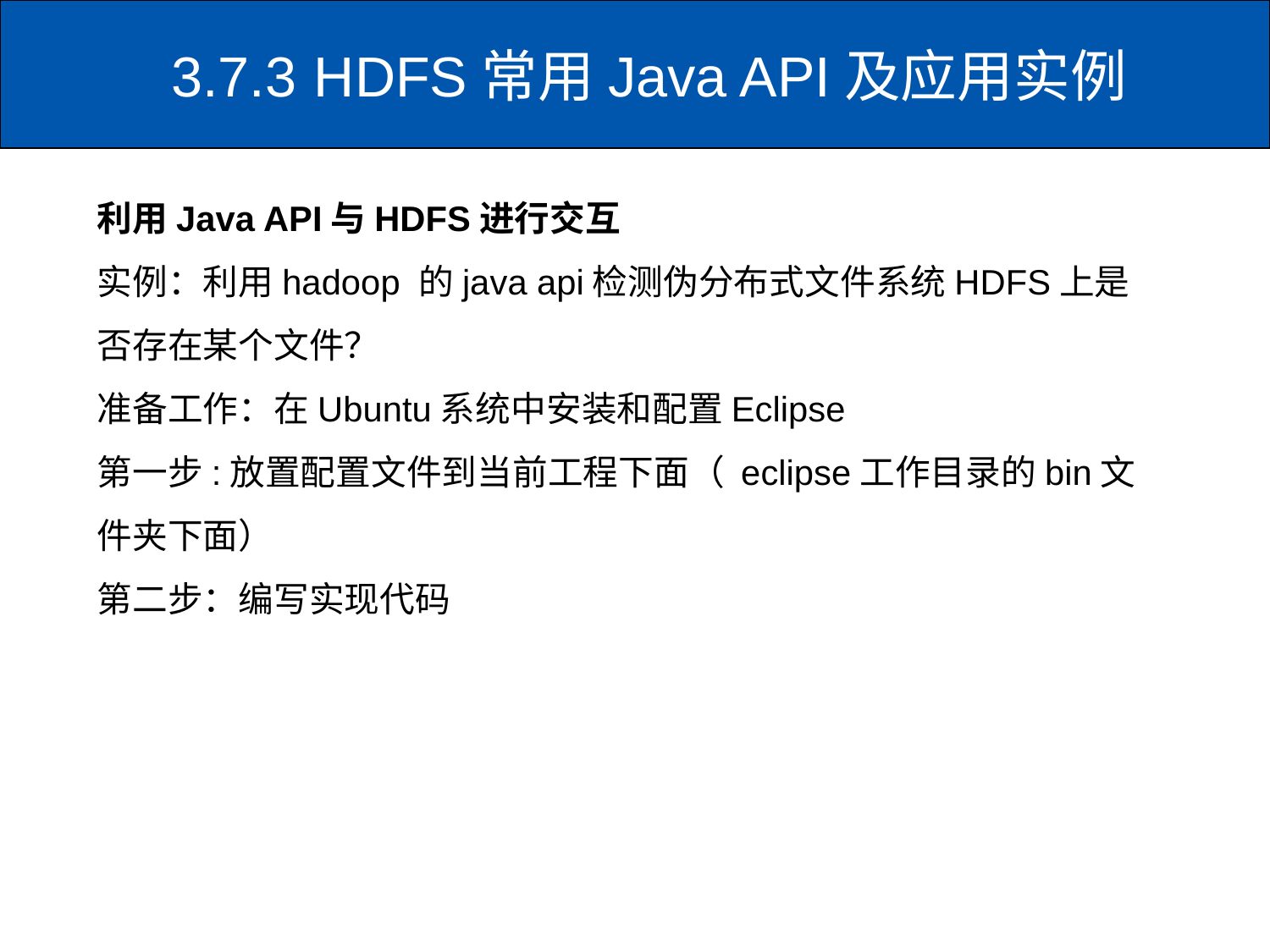

# 3.7.3	 HDFS常用Java API及应用实例
利用Java API与HDFS进行交互
实例：利用hadoop 的java api检测伪分布式文件系统HDFS上是否存在某个文件？
准备工作：在Ubuntu系统中安装和配置Eclipse
第一步:放置配置文件到当前工程下面（ eclipse工作目录的bin文件夹下面）
第二步：编写实现代码